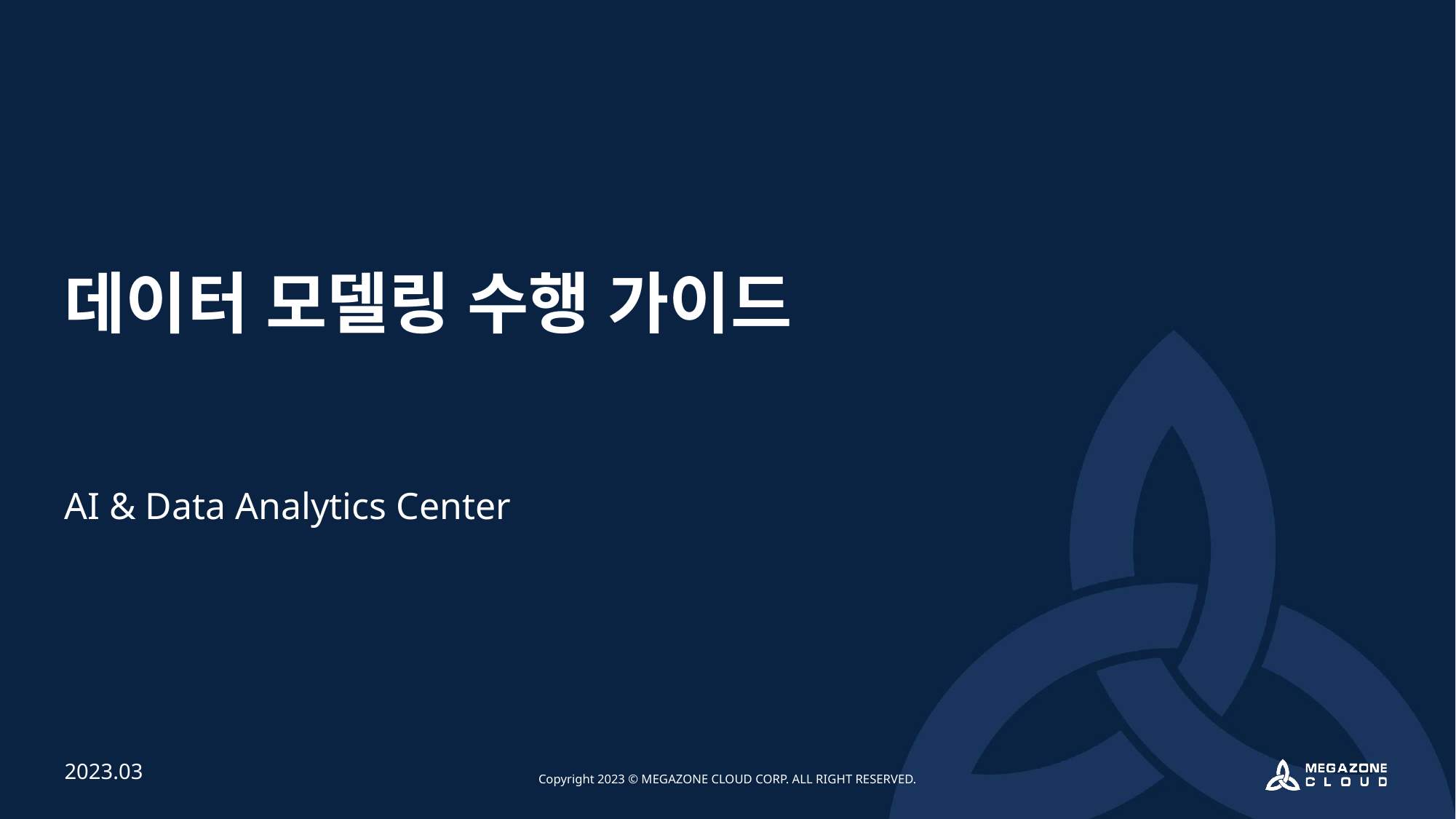

데이터 모델링 수행 가이드
AI & Data Analytics Center
2023.03